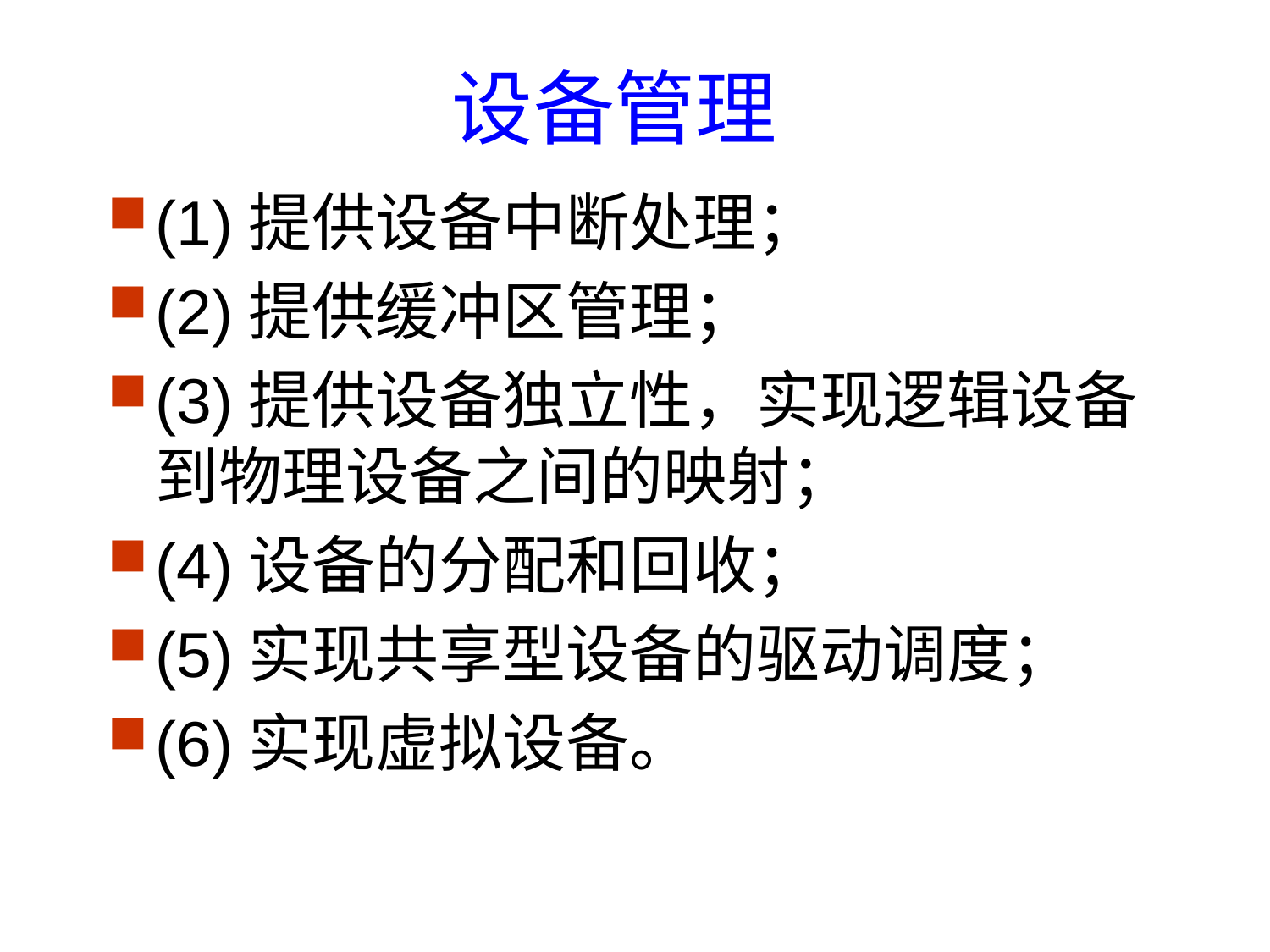

# 设备管理
(1)提供设备中断处理；
(2)提供缓冲区管理；
(3)提供设备独立性，实现逻辑设备到物理设备之间的映射；
(4)设备的分配和回收；
(5)实现共享型设备的驱动调度；
(6)实现虚拟设备。